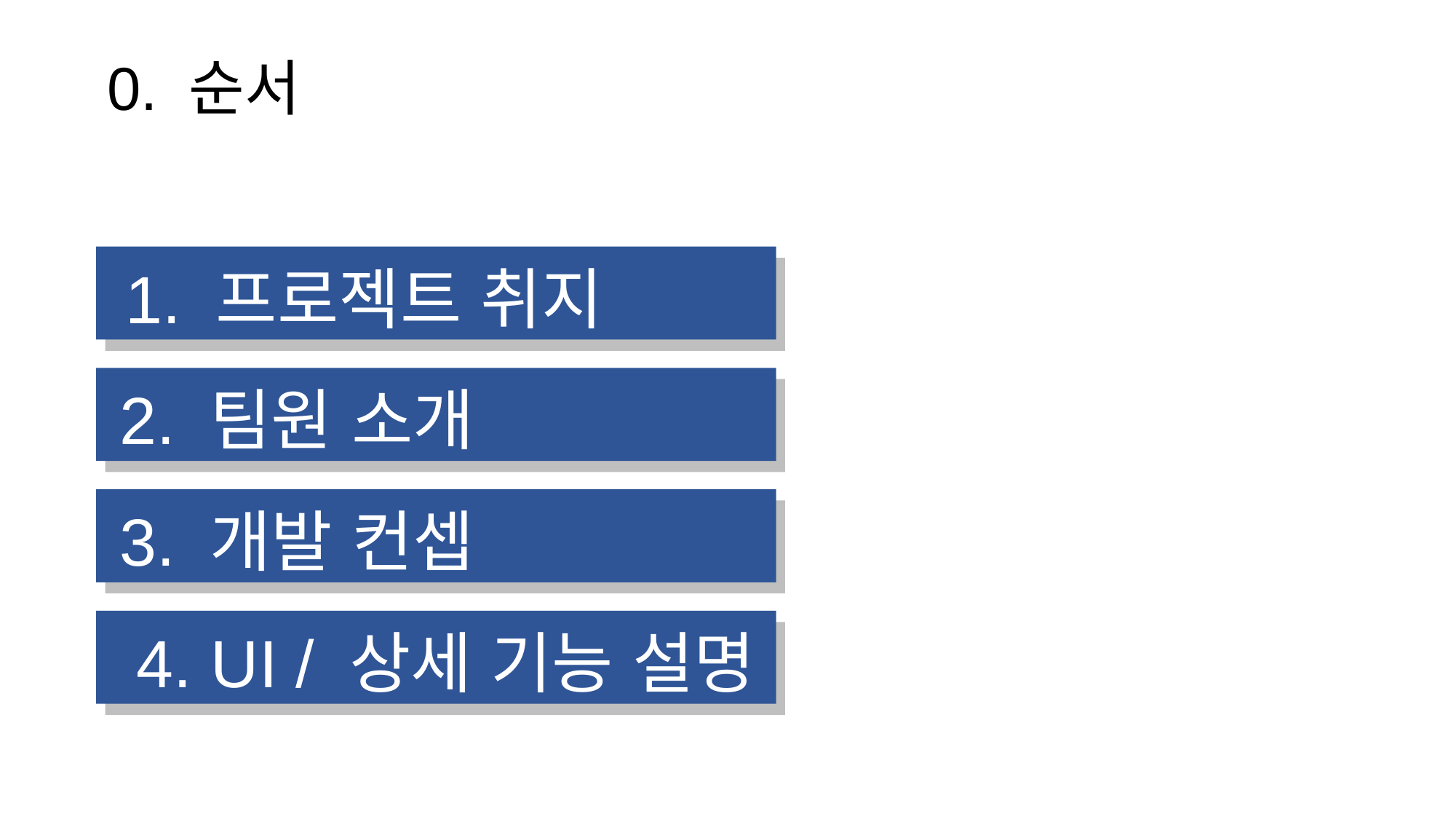

0. 순서

1. 프로젝트 취지

2. 팀원 소개

3. 개발 컨셉

4. UI / 상세 기능 설명